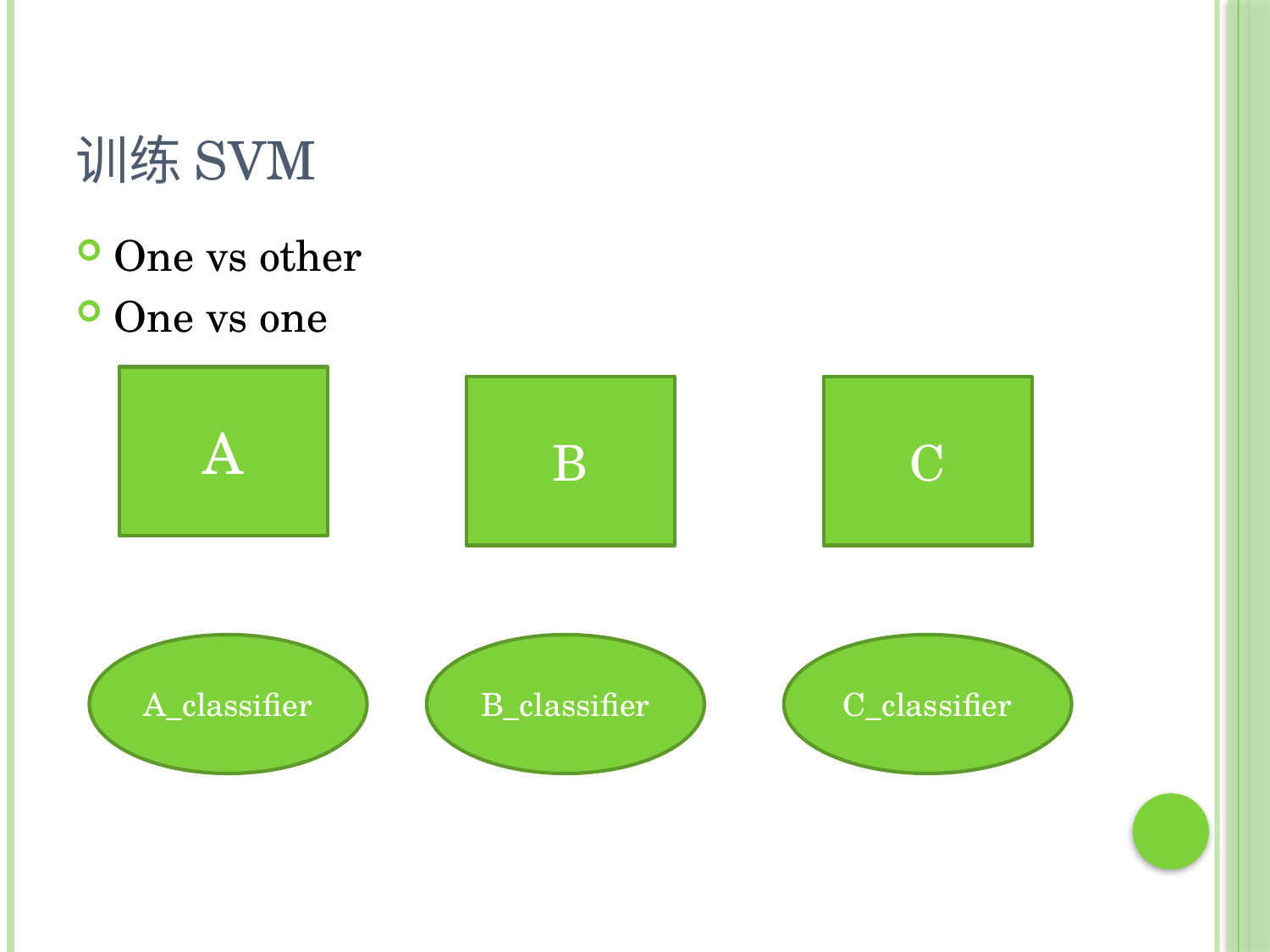

# 训练SVM
One vs other
One vs one

A
B
C
A_classifier
B_classifier
C_classifier